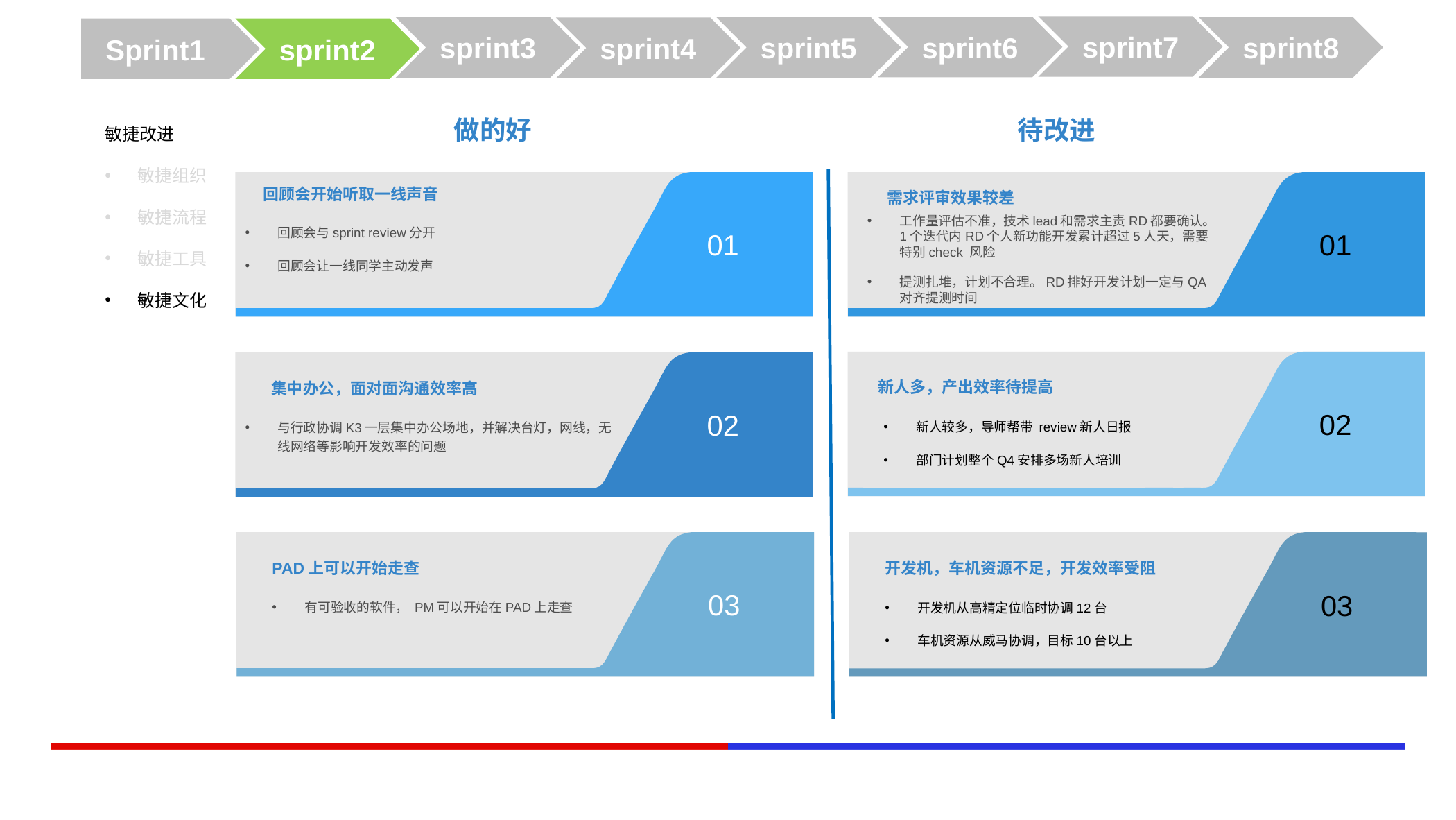

sprint7
sprint6
sprint8
sprint3
sprint5
sprint4
Sprint1
sprint2
待改进
做的好
敏捷改进

敏捷组织

敏捷流程

敏捷工具

敏捷文化

01

01
需求评审效果较差
工作量评估不准，技术lead和需求主责RD都要确认。1个迭代内RD个人新功能开发累计超过5人天，需要特别check 风险
提测扎堆，计划不合理。RD排好开发计划一定与QA对齐提测时间

回顾会开始听取一线声音
回顾会与sprint review分开
回顾会让一线同学主动发声

02
新人多，产出效率待提高
新人较多，导师帮带 review新人日报
部门计划整个Q4安排多场新人培训

02
集中办公，面对面沟通效率高
与行政协调K3一层集中办公场地，并解决台灯，网线，无线网络等影响开发效率的问题

03
PAD上可以开始走查
有可验收的软件， PM可以开始在PAD上走查

03
开发机，车机资源不足，开发效率受阻
开发机从高精定位临时协调12台
车机资源从威马协调，目标10台以上